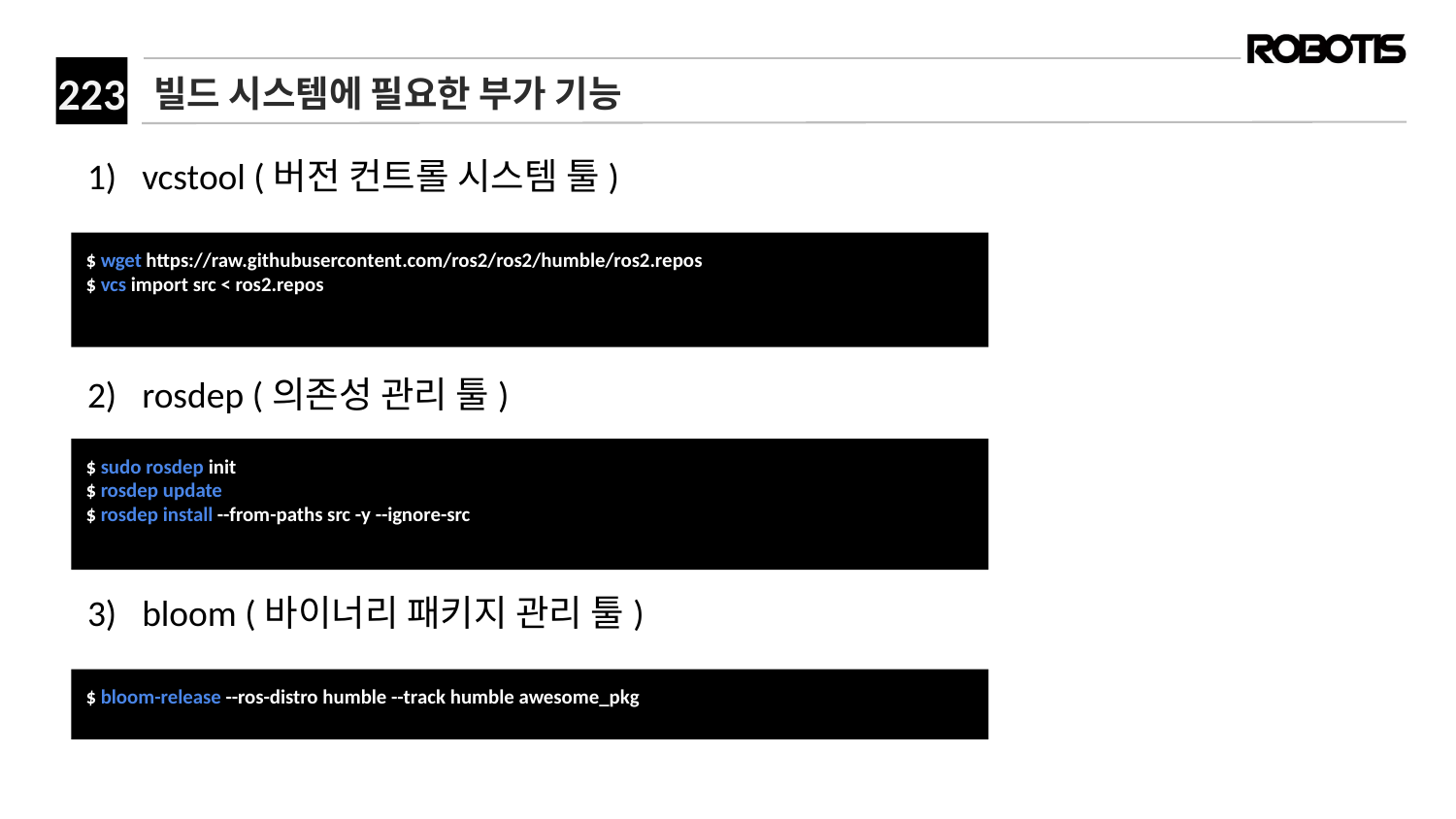

# 빌드 시스템에 필요한 부가 기능
vcstool (버전 컨트롤 시스템 툴)

rosdep (의존성 관리 툴)

bloom (바이너리 패키지 관리 툴)
﻿$ wget https://raw.githubusercontent.com/ros2/ros2/humble/ros2.repos
$ vcs import src < ros2.repos

﻿$ sudo rosdep init
$ rosdep update
$ rosdep install --from-paths src -y --ignore-src
﻿$ bloom-release --ros-distro humble --track humble awesome_pkg